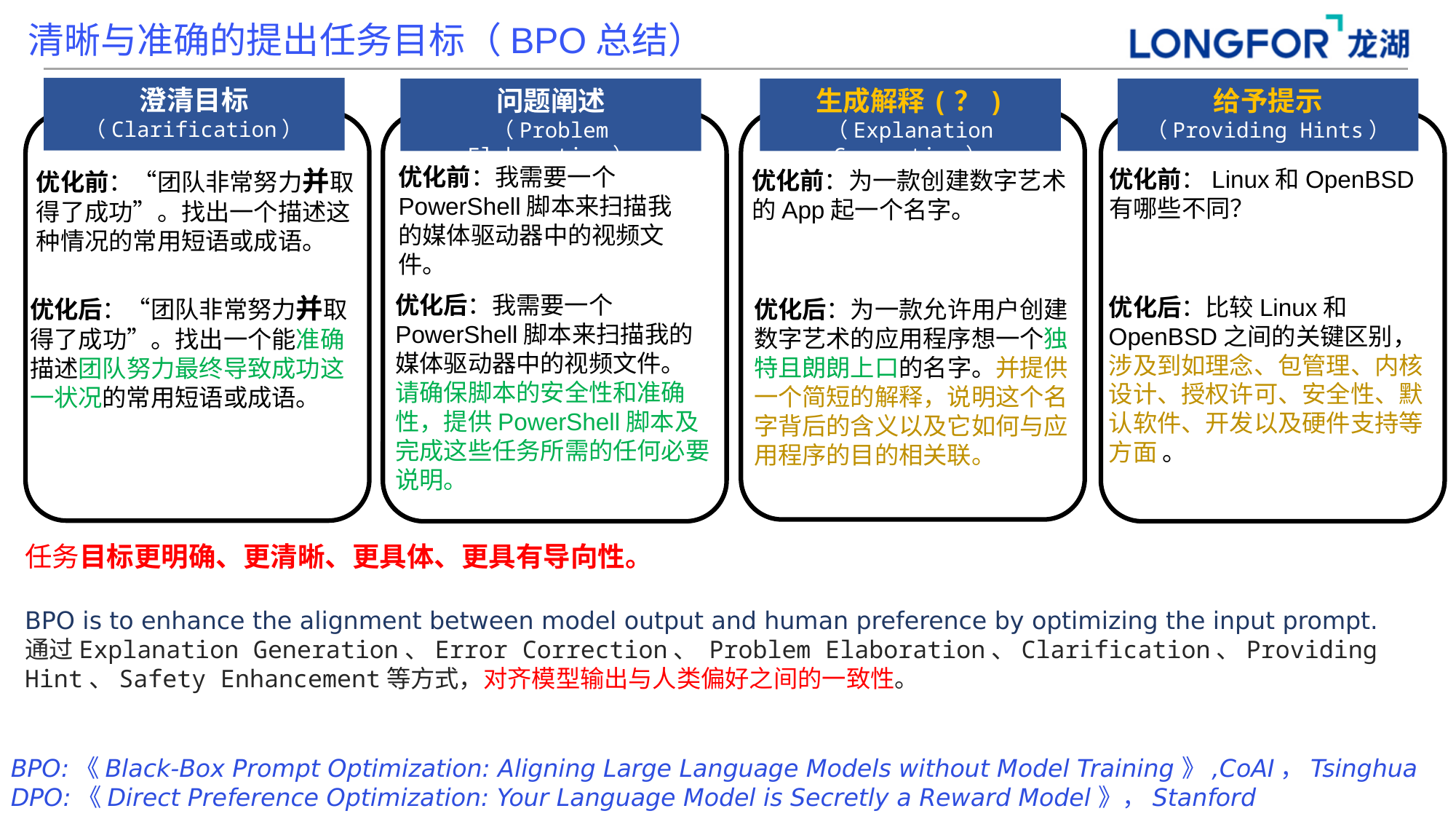

清晰与准确的提出任务目标（BPO总结）
澄清目标
（Clarification）

优化前：“团队非常努力并取得了成功”。找出一个描述这种情况的常用短语或成语。
优化后：“团队非常努力并取得了成功”。找出一个能准确描述团队努力最终导致成功这一状况的常用短语或成语。
问题阐述
（Problem Elaboration）

优化前：我需要一个PowerShell脚本来扫描我的媒体驱动器中的视频文件。
优化后：我需要一个PowerShell脚本来扫描我的媒体驱动器中的视频文件。
请确保脚本的安全性和准确性，提供PowerShell脚本及完成这些任务所需的任何必要说明。
生成解释(？)
（Explanation Generation）

优化前：为一款创建数字艺术的App起一个名字。
优化后：为一款允许用户创建数字艺术的应用程序想一个独特且朗朗上口的名字。并提供一个简短的解释，说明这个名字背后的含义以及它如何与应用程序的目的相关联。
给予提示
（Providing Hints）

优化前：Linux和OpenBSD有哪些不同？
优化后：比较Linux和OpenBSD之间的关键区别，涉及到如理念、包管理、内核设计、授权许可、安全性、默认软件、开发以及硬件支持等方面 。
任务目标更明确、更清晰、更具体、更具有导向性。

BPO is to enhance the alignment between model output and human preference by optimizing the input prompt.
通过Explanation Generation、Error Correction、 Problem Elaboration、Clarification、Providing Hint、Safety Enhancement等方式，对齐模型输出与人类偏好之间的一致性。
BPO:《Black-Box Prompt Optimization: Aligning Large Language Models without Model Training》,CoAI，Tsinghua
DPO:《Direct Preference Optimization: Your Language Model is Secretly a Reward Model》，Stanford